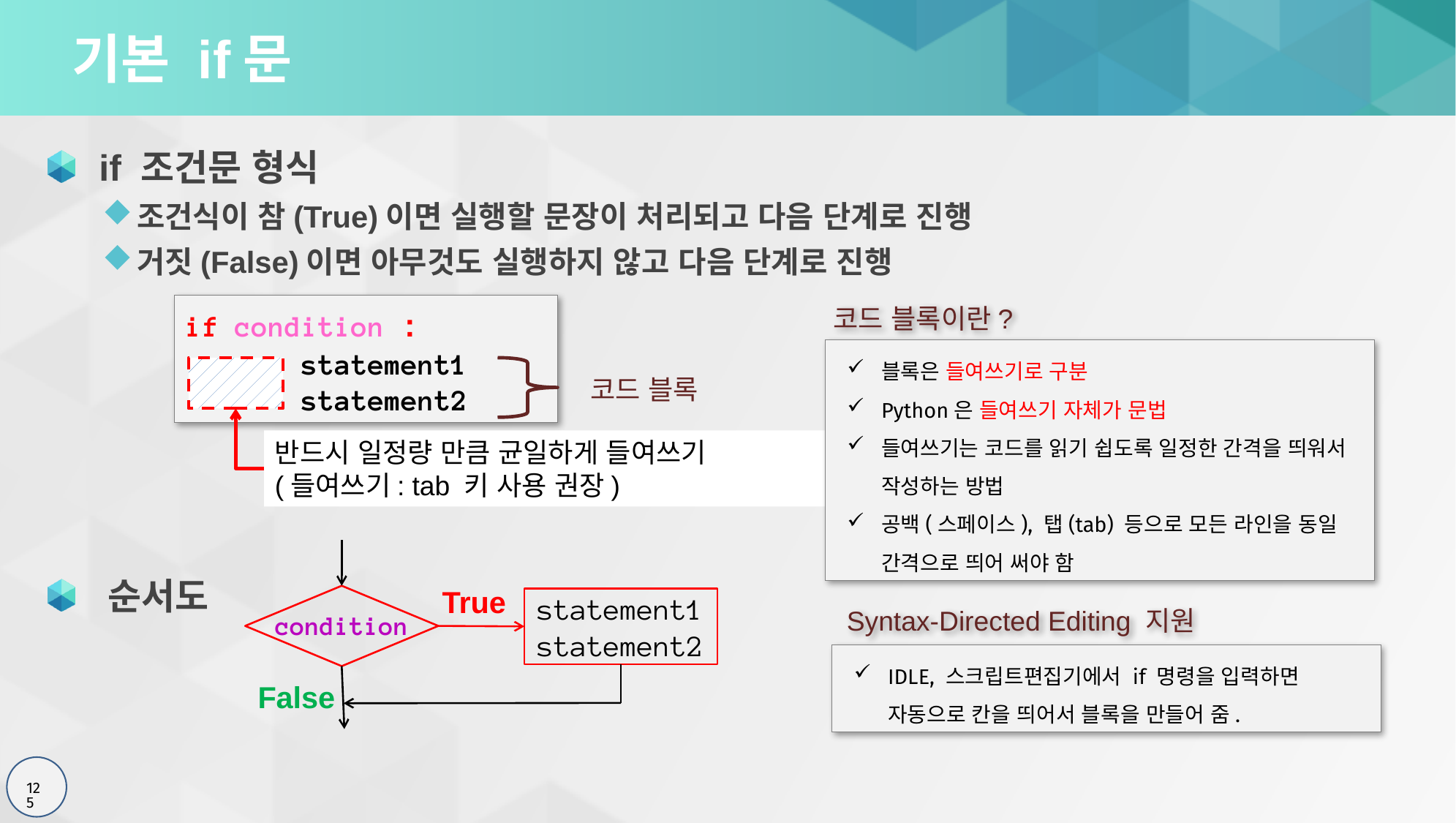

# 기본 if문
 if 조건문 형식
조건식이 참(True)이면 실행할 문장이 처리되고 다음 단계로 진행
거짓(False)이면 아무것도 실행하지 않고 다음 단계로 진행

 순서도
if condition :
       statement1
       statement2

반드시 일정량 만큼 균일하게 들여쓰기
(들여쓰기: tab 키 사용 권장)
코드 블록이란?
블록은 들여쓰기로 구분
Python은 들여쓰기 자체가 문법
들여쓰기는 코드를 읽기 쉽도록 일정한 간격을 띄워서 작성하는 방법
공백(스페이스), 탭(tab) 등으로 모든 라인을 동일 간격으로 띄어 써야 함

코드 블록
True

statement1
statement2
condition
False
Syntax-Directed Editing 지원
IDLE, 스크립트편집기에서 if 명령을 입력하면 자동으로 칸을 띄어서 블록을 만들어 줌.